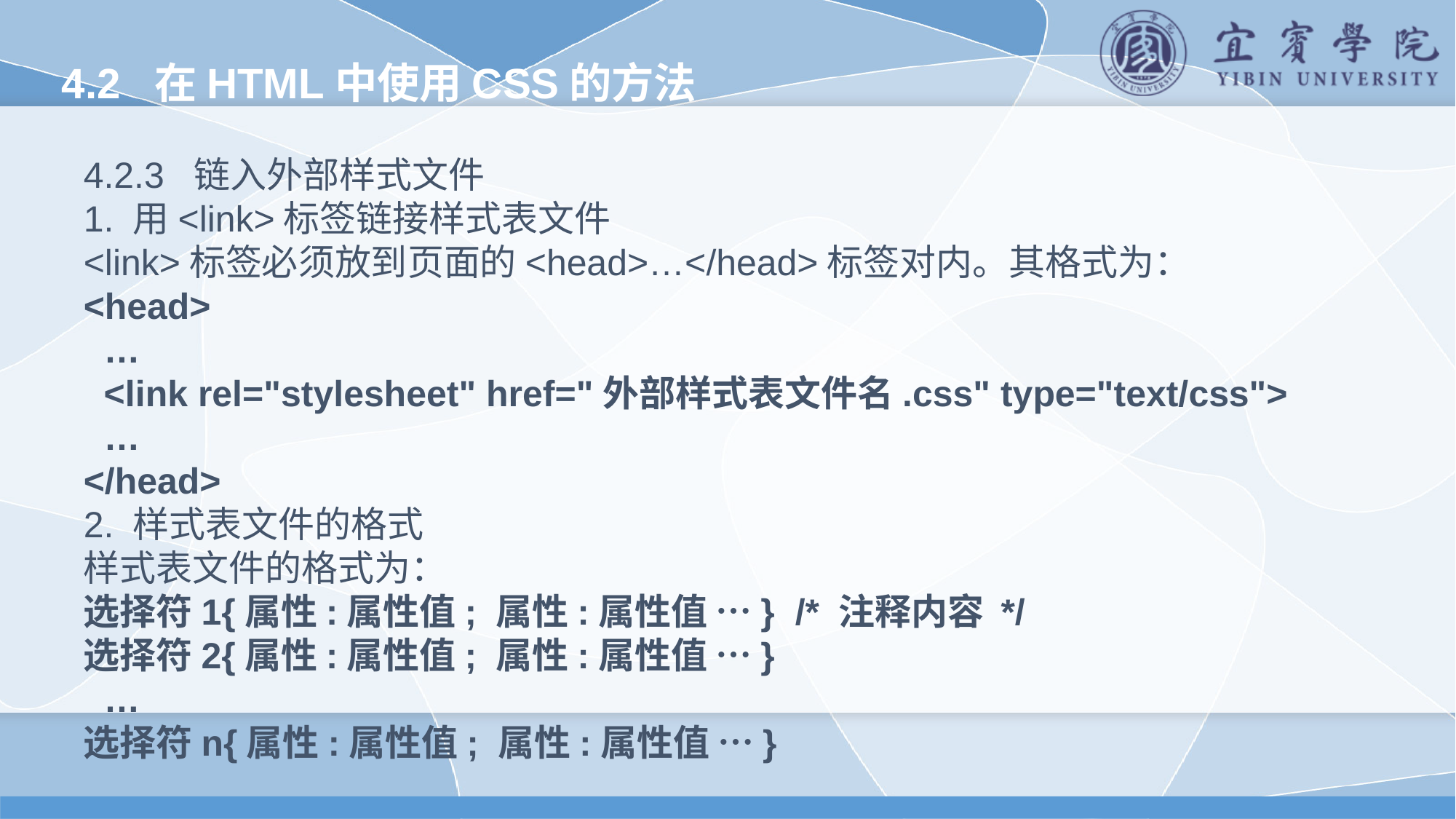

4.2  在HTML中使用CSS的方法
4.2.3  链入外部样式文件
1. 用<link>标签链接样式表文件
<link>标签必须放到页面的<head>…</head>标签对内。其格式为：
<head>
  …
  <link rel="stylesheet" href="外部样式表文件名.css" type="text/css">
  …
</head>
2. 样式表文件的格式
样式表文件的格式为：
选择符1{属性:属性值; 属性:属性值 …}  /* 注释内容 */
选择符2{属性:属性值; 属性:属性值 …}
  …
选择符n{属性:属性值; 属性:属性值 …}